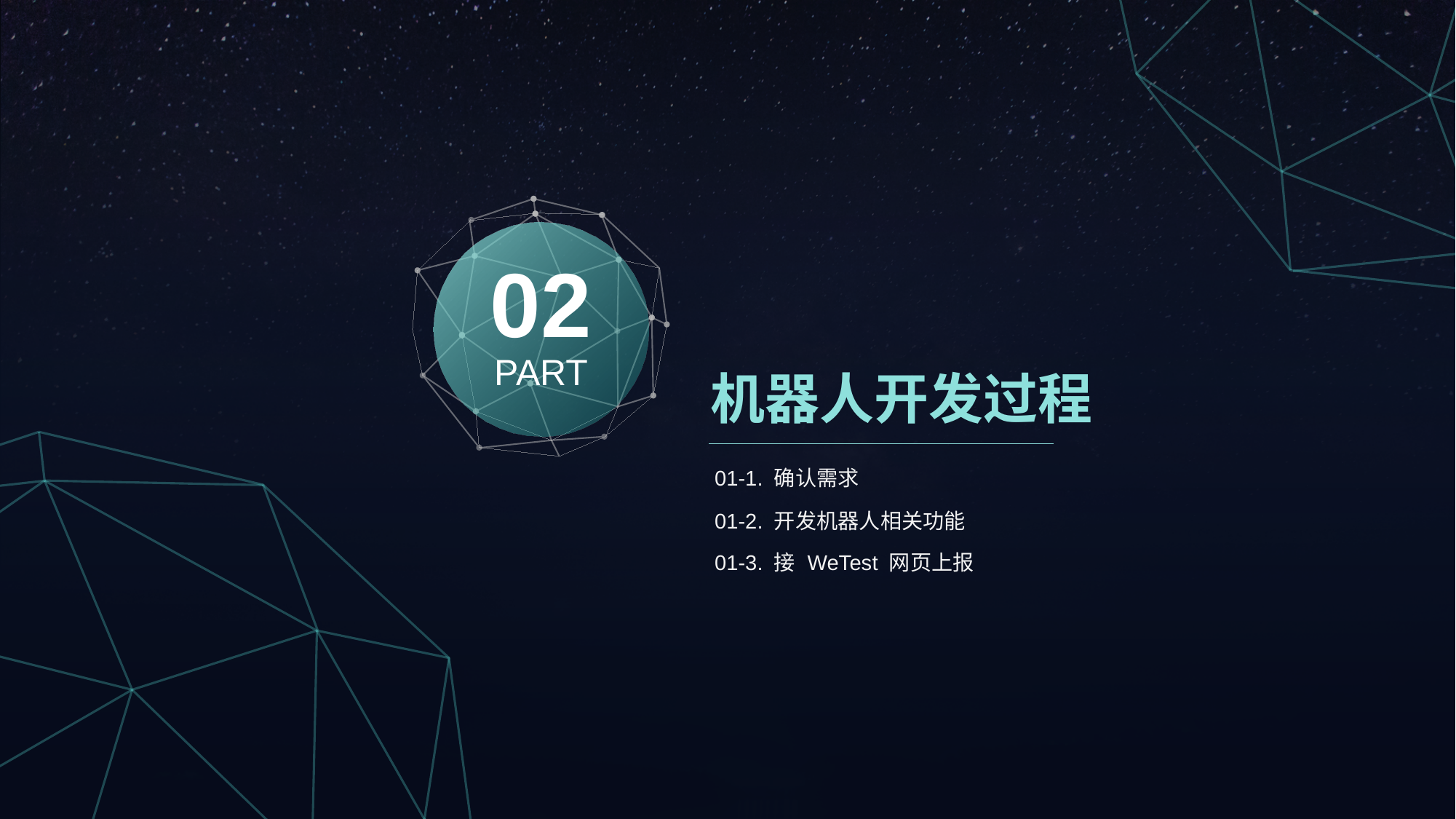

02
PART
机器人开发过程

01-1. 确认需求
01-2. 开发机器人相关功能
01-3. 接 WeTest 网页上报